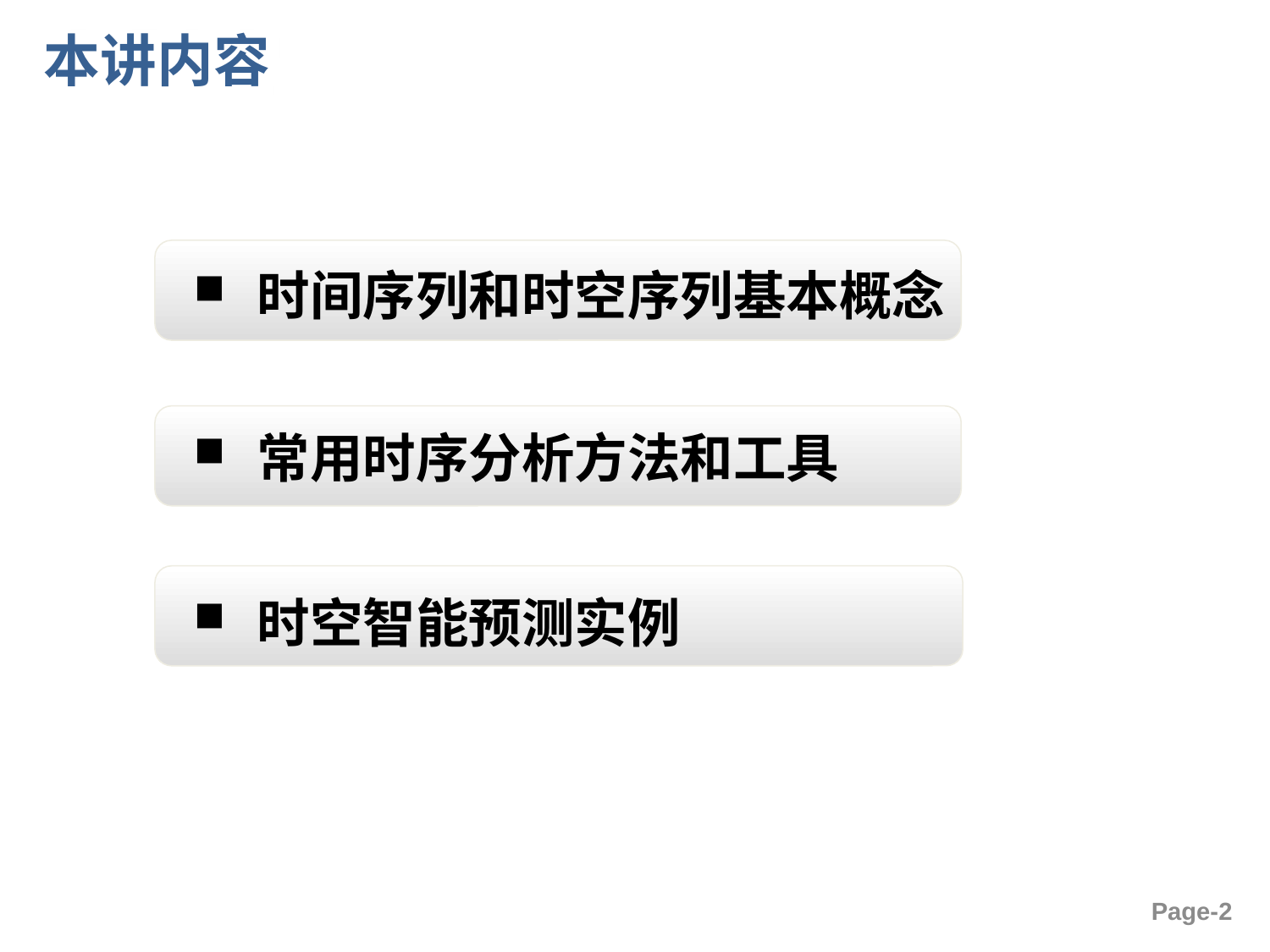

# 本讲内容
时间序列和时空序列基本概念

常用时序分析方法和工具

时空智能预测实例

Page-2